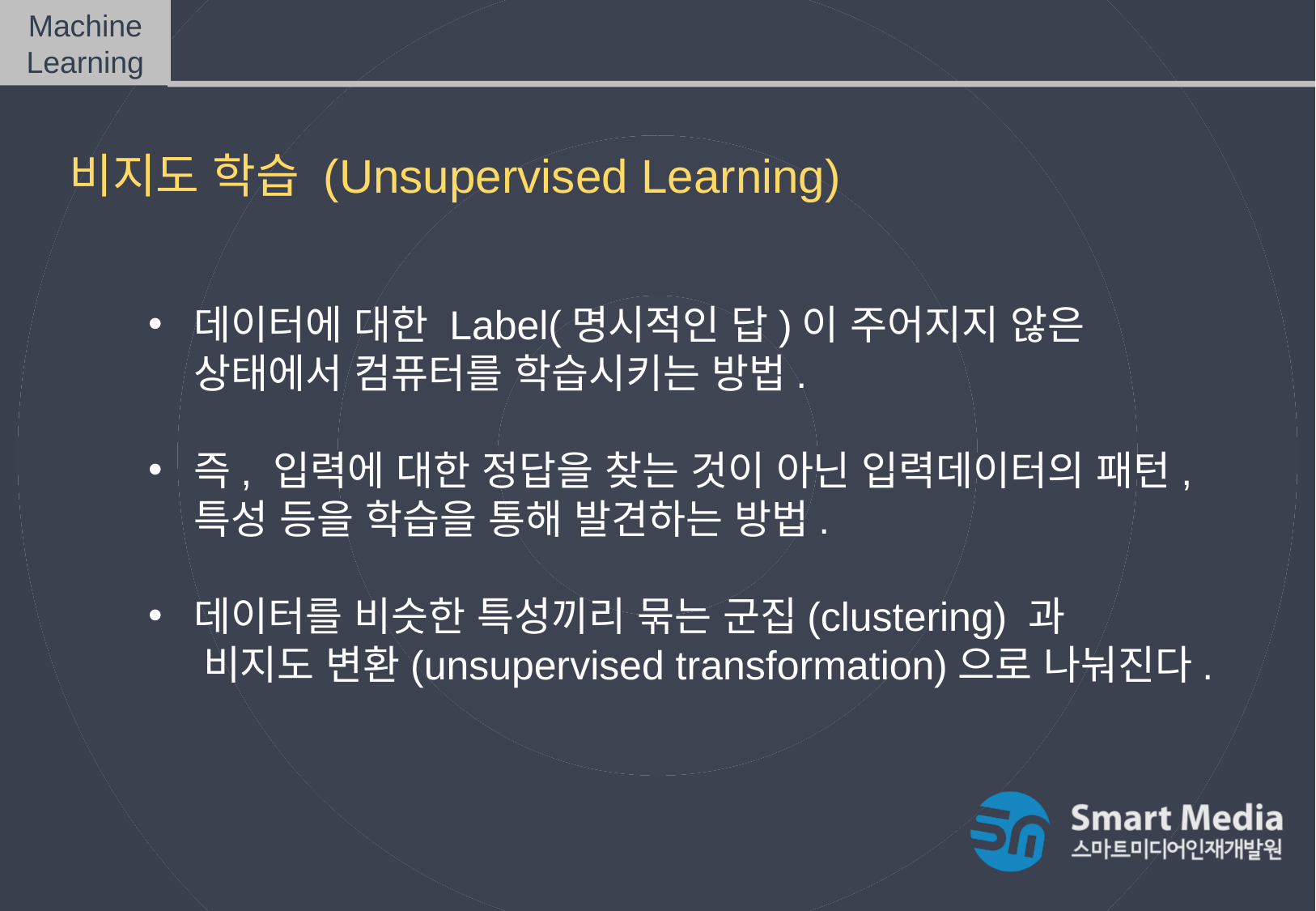

Machine Learning
비지도학습(Unsupervised Learning)

비지도 학습 (Unsupervised Learning)
데이터에 대한 Label(명시적인 답)이 주어지지 않은 상태에서 컴퓨터를 학습시키는 방법.

즉, 입력에 대한 정답을 찾는 것이 아닌 입력데이터의 패턴, 특성 등을 학습을 통해 발견하는 방법.

데이터를 비슷한 특성끼리 묶는 군집(clustering) 과
    비지도 변환(unsupervised transformation)으로 나눠진다.